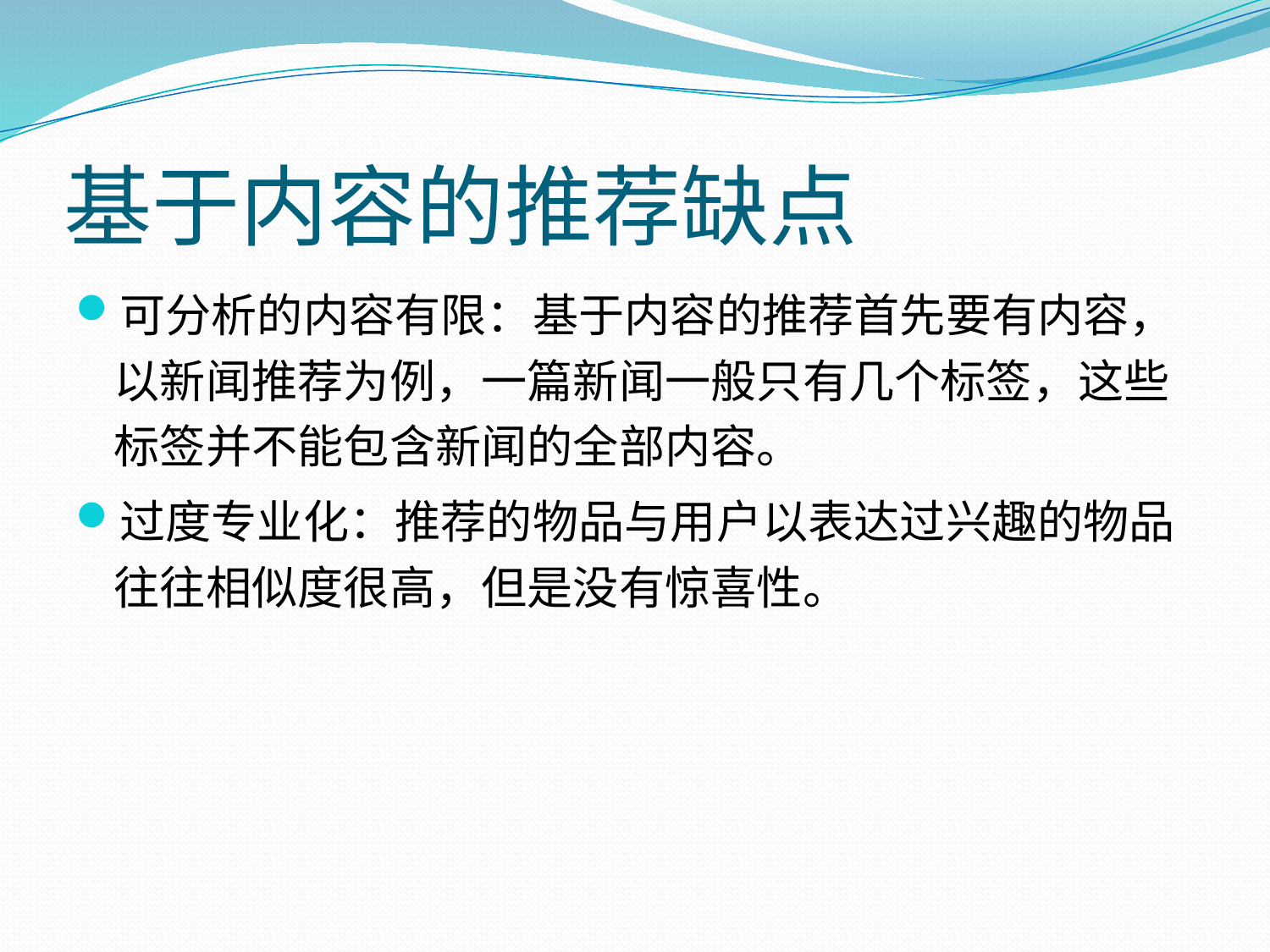

# 基于内容的推荐缺点
可分析的内容有限：基于内容的推荐首先要有内容，以新闻推荐为例，一篇新闻一般只有几个标签，这些标签并不能包含新闻的全部内容。
过度专业化：推荐的物品与用户以表达过兴趣的物品往往相似度很高，但是没有惊喜性。